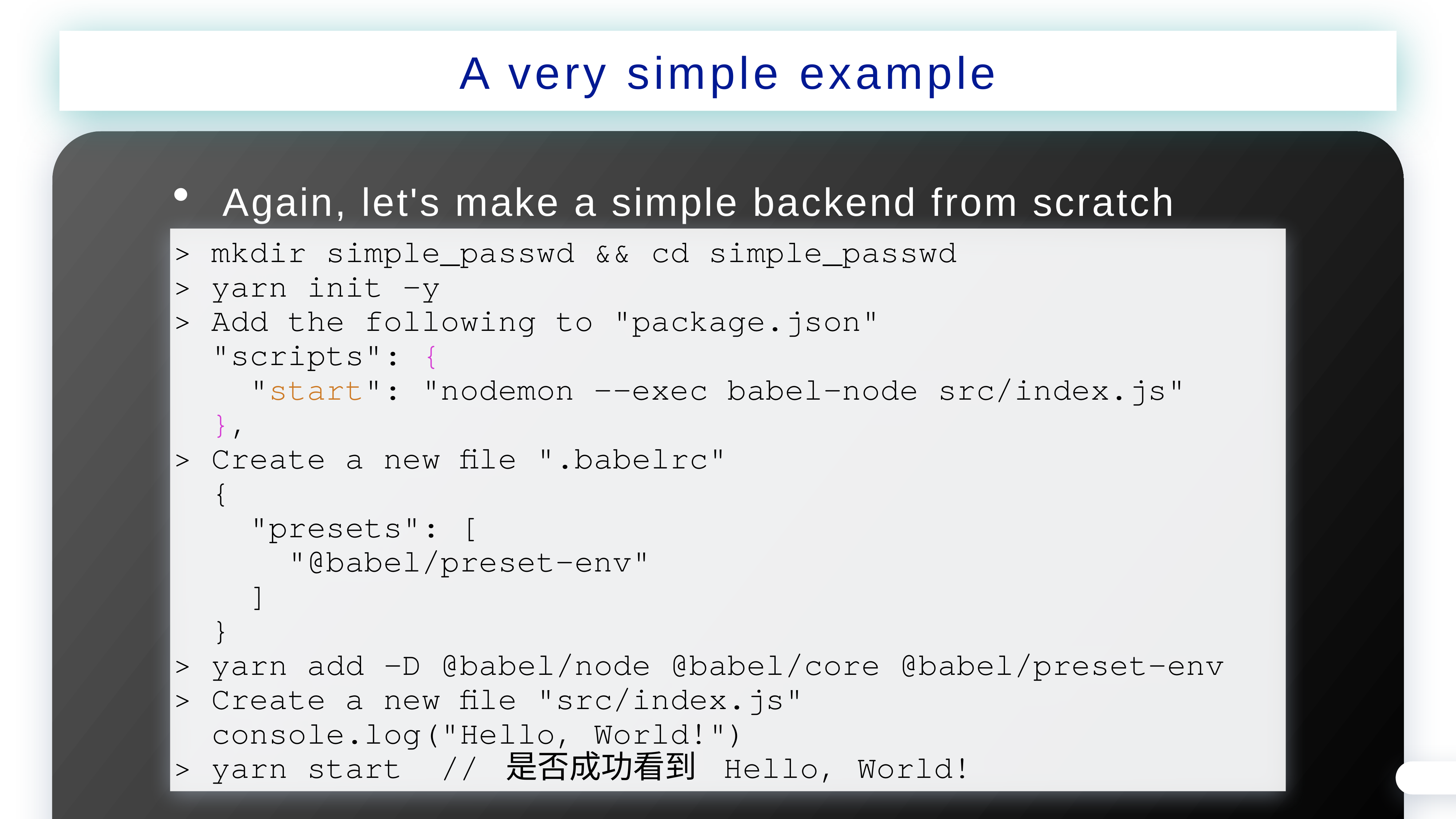

A very simple example
Again, let's make a simple backend from scratch
> mkdir simple_passwd && cd simple_passwd
> yarn init -y
> Add the following to "package.json"
  "scripts": {
    "start": "nodemon --exec babel-node src/index.js"
  },
> Create a new file ".babelrc"
  {
    "presets": [
      "@babel/preset-env"
    ]
  }
> yarn add -D @babel/node @babel/core @babel/preset-env
> Create a new file "src/index.js"
  console.log("Hello, World!")
> yarn start  // 是否成功看到 Hello, World!
44